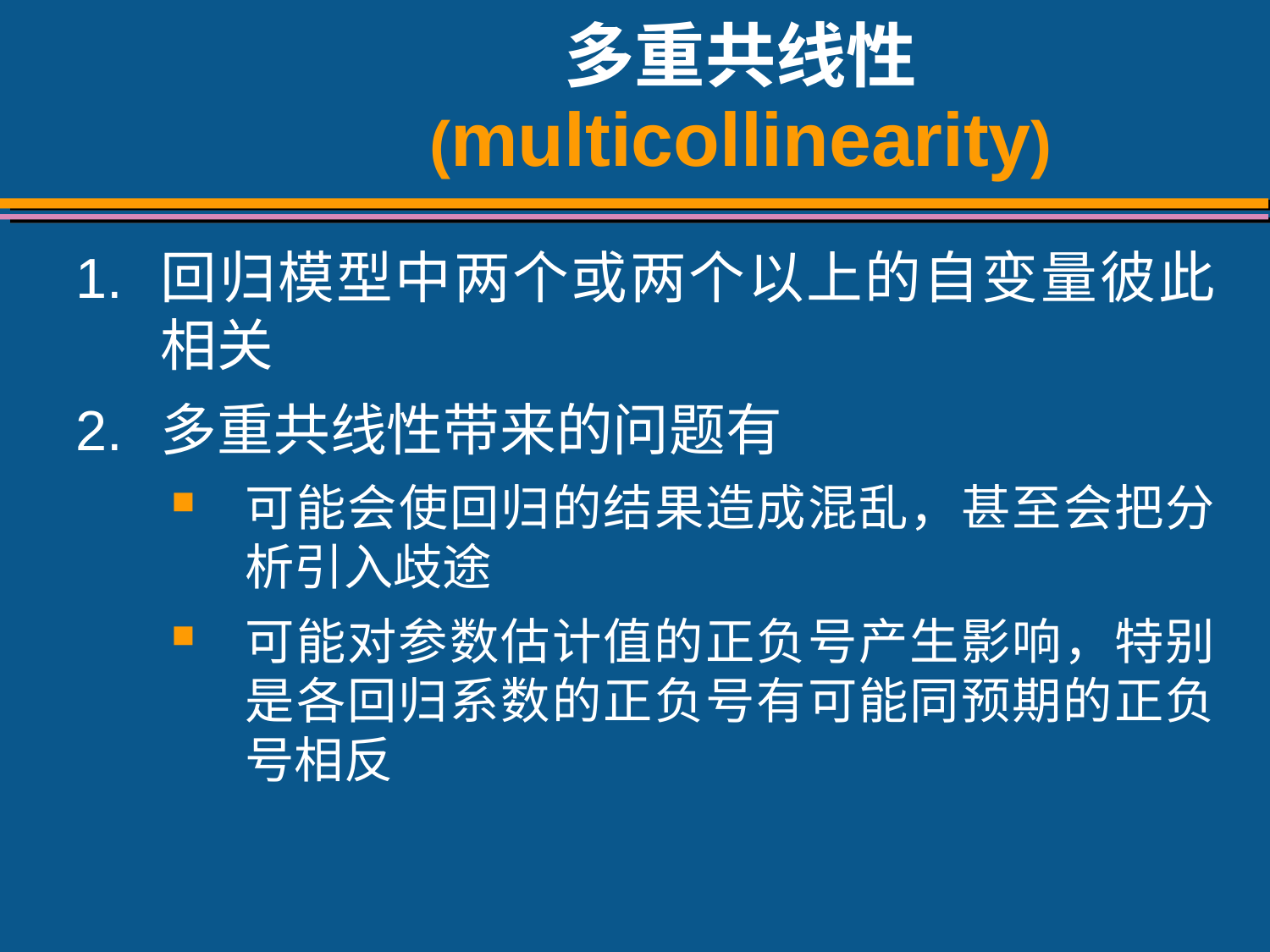

# 多重共线性 (multicollinearity)
回归模型中两个或两个以上的自变量彼此相关
多重共线性带来的问题有
可能会使回归的结果造成混乱，甚至会把分析引入歧途
可能对参数估计值的正负号产生影响，特别是各回归系数的正负号有可能同预期的正负号相反